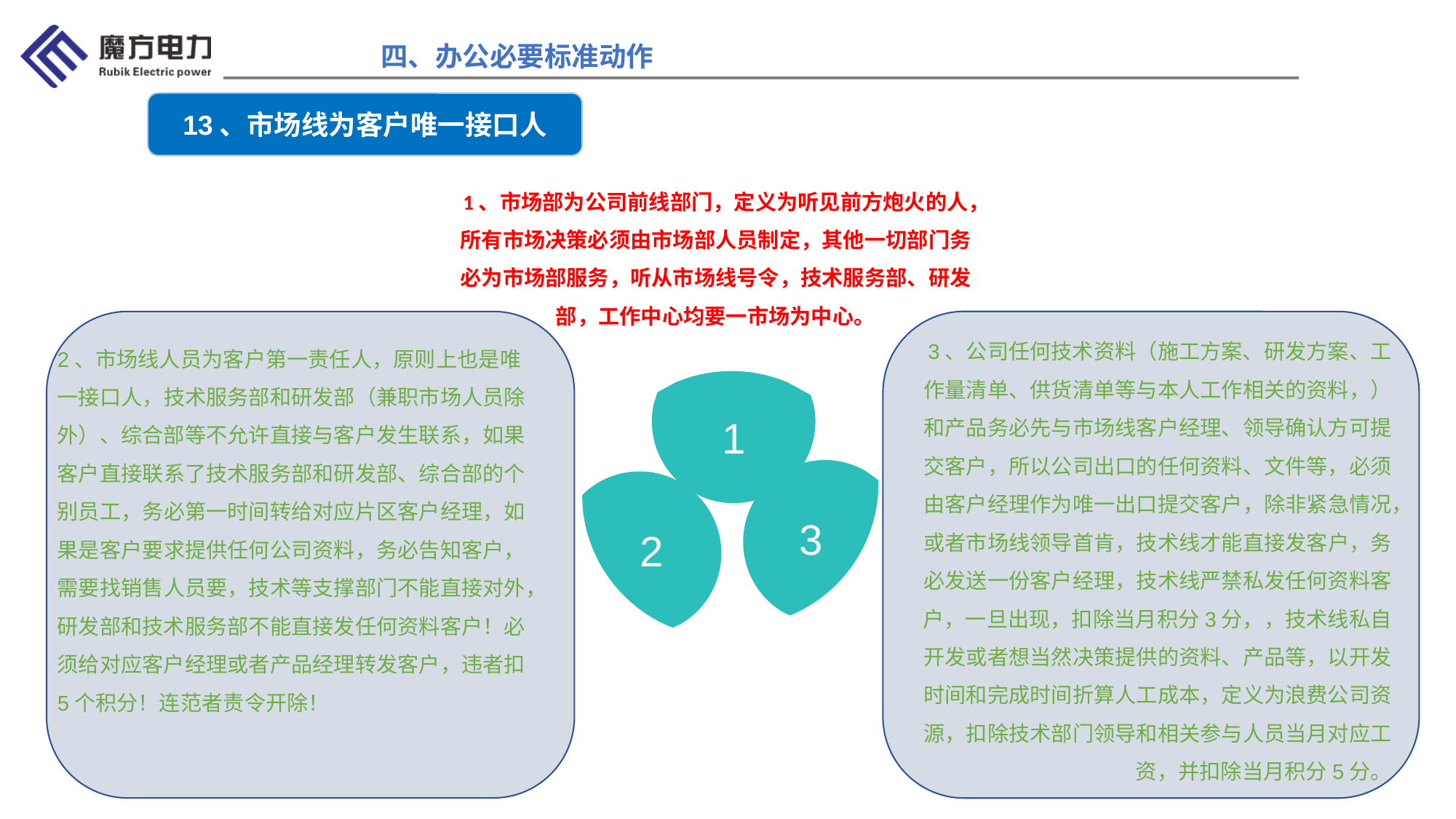

四、办公必要标准动作
13、市场线为客户唯一接口人
1、市场部为公司前线部门，定义为听见前方炮火的人，所有市场决策必须由市场部人员制定，其他一切部门务必为市场部服务，听从市场线号令，技术服务部、研发部，工作中心均要一市场为中心。
1

2、市场线人员为客户第一责任人，原则上也是唯一接口人，技术服务部和研发部（兼职市场人员除外）、综合部等不允许直接与客户发生联系，如果客户直接联系了技术服务部和研发部、综合部的个别员工，务必第一时间转给对应片区客户经理，如果是客户要求提供任何公司资料，务必告知客户，需要找销售人员要，技术等支撑部门不能直接对外，研发部和技术服务部不能直接发任何资料客户！必须给对应客户经理或者产品经理转发客户，违者扣5个积分！连范者责令开除！
3
3、公司任何技术资料（施工方案、研发方案、工作量清单、供货清单等与本人工作相关的资料，）和产品务必先与市场线客户经理、领导确认方可提交客户，所以公司出口的任何资料、文件等，必须由客户经理作为唯一出口提交客户，除非紧急情况，或者市场线领导首肯，技术线才能直接发客户，务必发送一份客户经理，技术线严禁私发任何资料客户，一旦出现，扣除当月积分3分，，技术线私自开发或者想当然决策提供的资料、产品等，以开发时间和完成时间折算人工成本，定义为浪费公司资源，扣除技术部门领导和相关参与人员当月对应工资，并扣除当月积分5分。

2